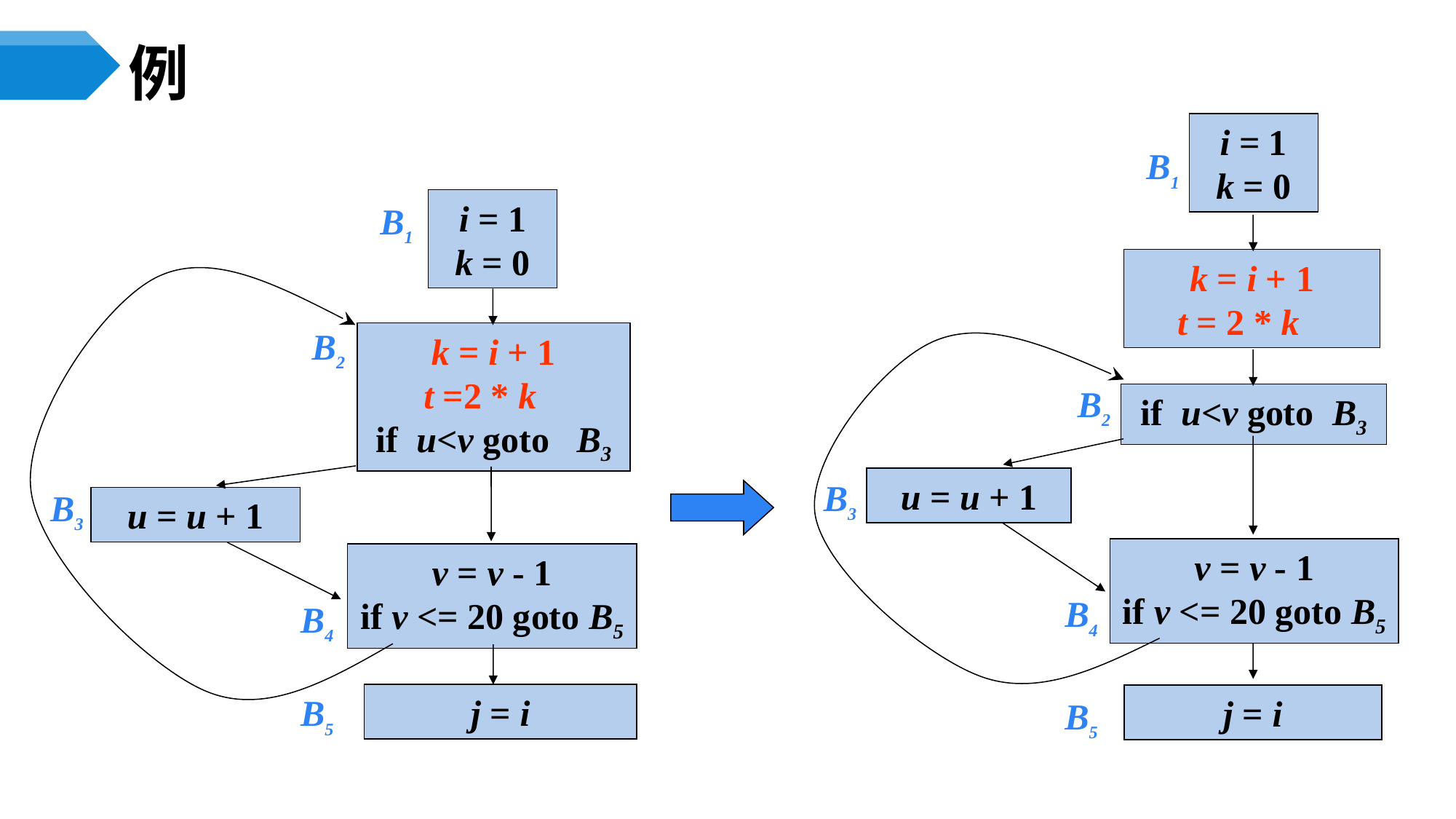

# 例
i = 1
k = 0
B1
i = 1
k = 0
B1

k = i + 1
t = 2 * k

k = i + 1
t =2 * k
if  u<v goto   B3
B2

B2
if  u<v goto  B3

u = u + 1
B3

u = u + 1
B3

v = v - 1
if v <= 20 goto B5

v = v - 1
if v <= 20 goto B5
B4
B4

j = i
j = i
B5
B5